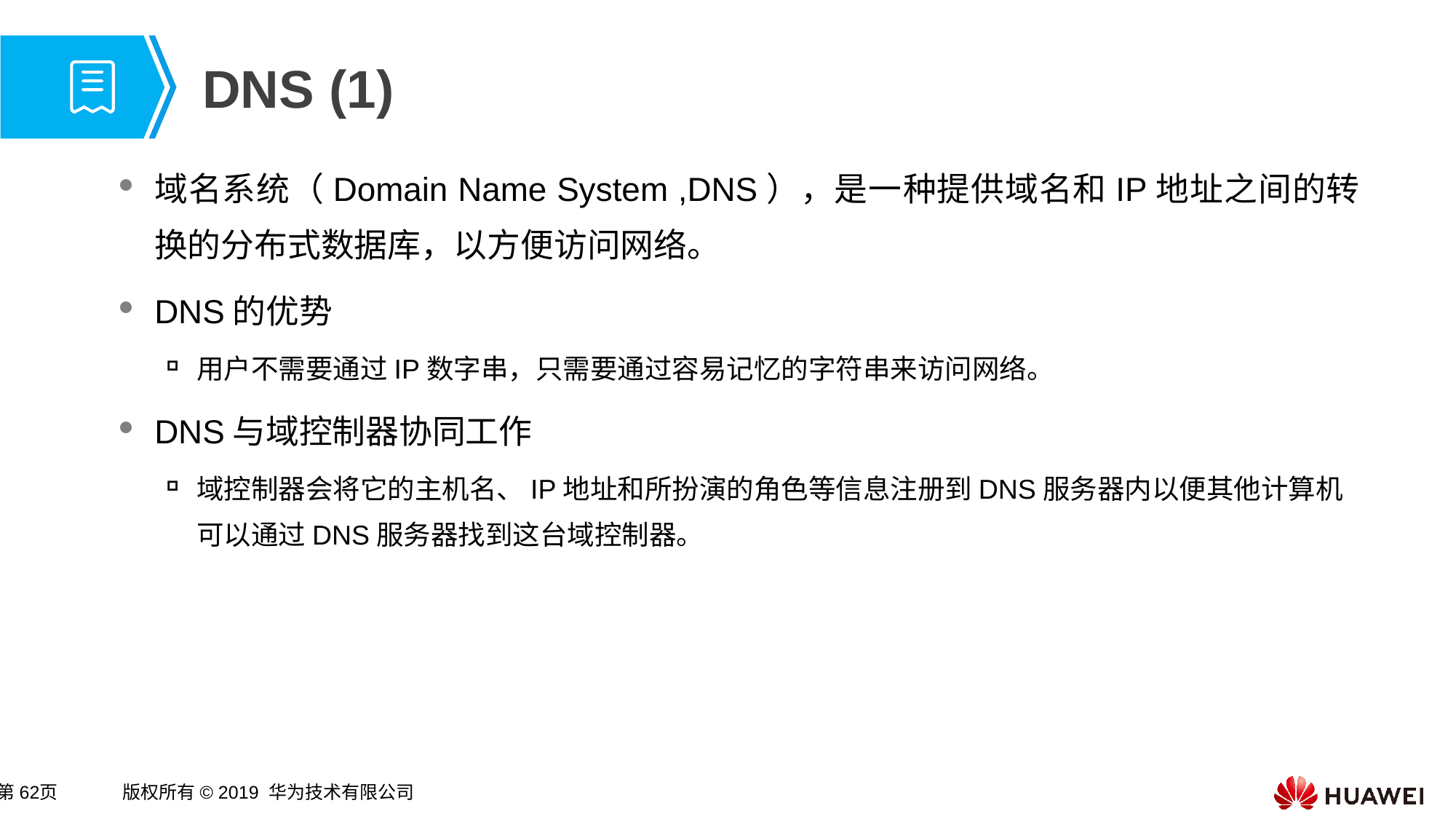

# DNS (1)
域名系统（Domain Name System ,DNS），是一种提供域名和IP地址之间的转换的分布式数据库，以方便访问网络。
DNS的优势
用户不需要通过IP数字串，只需要通过容易记忆的字符串来访问网络。
DNS与域控制器协同工作
域控制器会将它的主机名、IP地址和所扮演的角色等信息注册到DNS服务器内以便其他计算机可以通过DNS服务器找到这台域控制器。